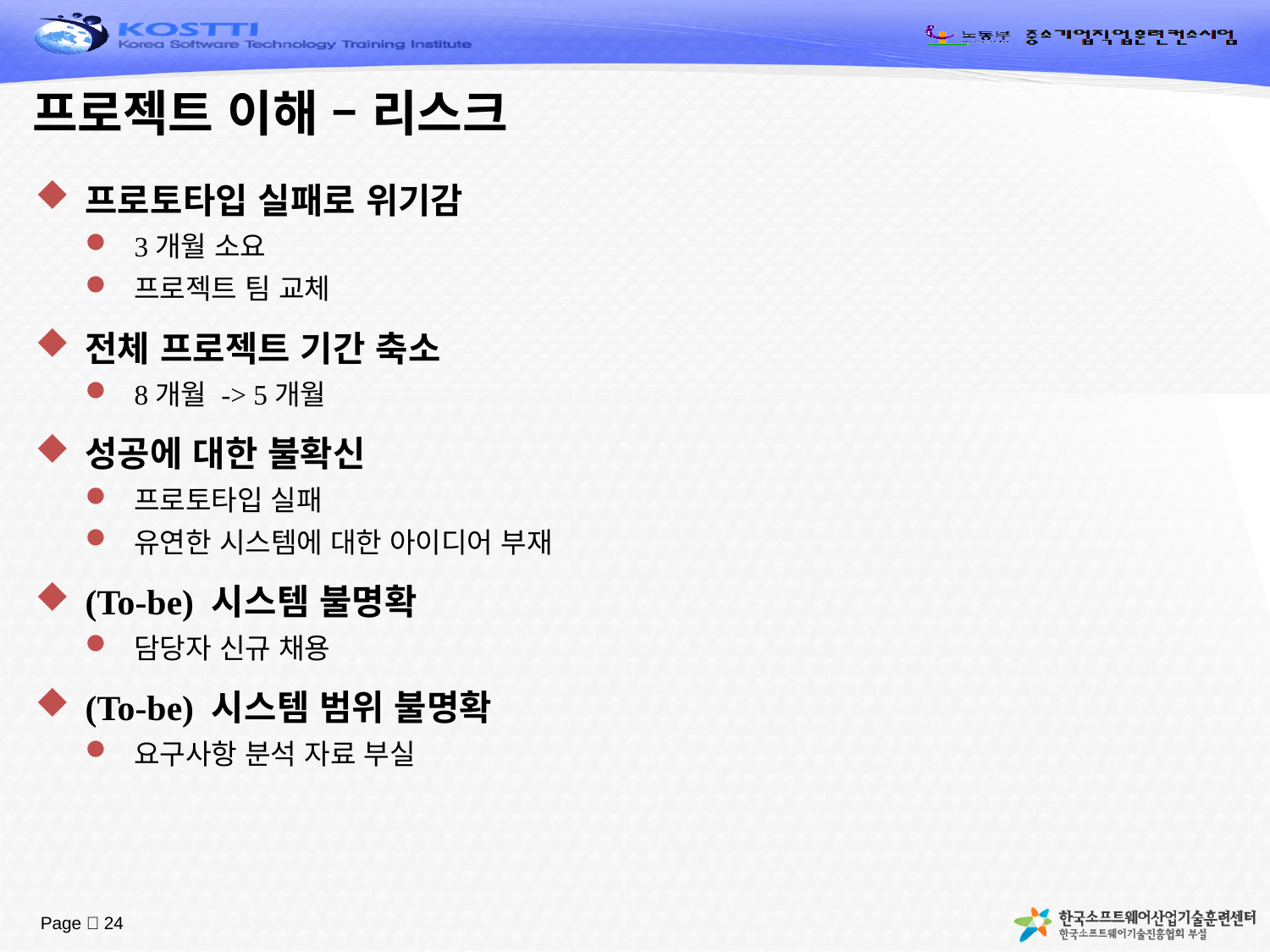

# 프로젝트 이해 – 리스크
프로토타입 실패로 위기감
3개월 소요
프로젝트 팀 교체
전체 프로젝트 기간 축소
8개월 -> 5개월
성공에 대한 불확신
프로토타입 실패
유연한 시스템에 대한 아이디어 부재
(To-be) 시스템 불명확
담당자 신규 채용
(To-be) 시스템 범위 불명확
요구사항 분석 자료 부실